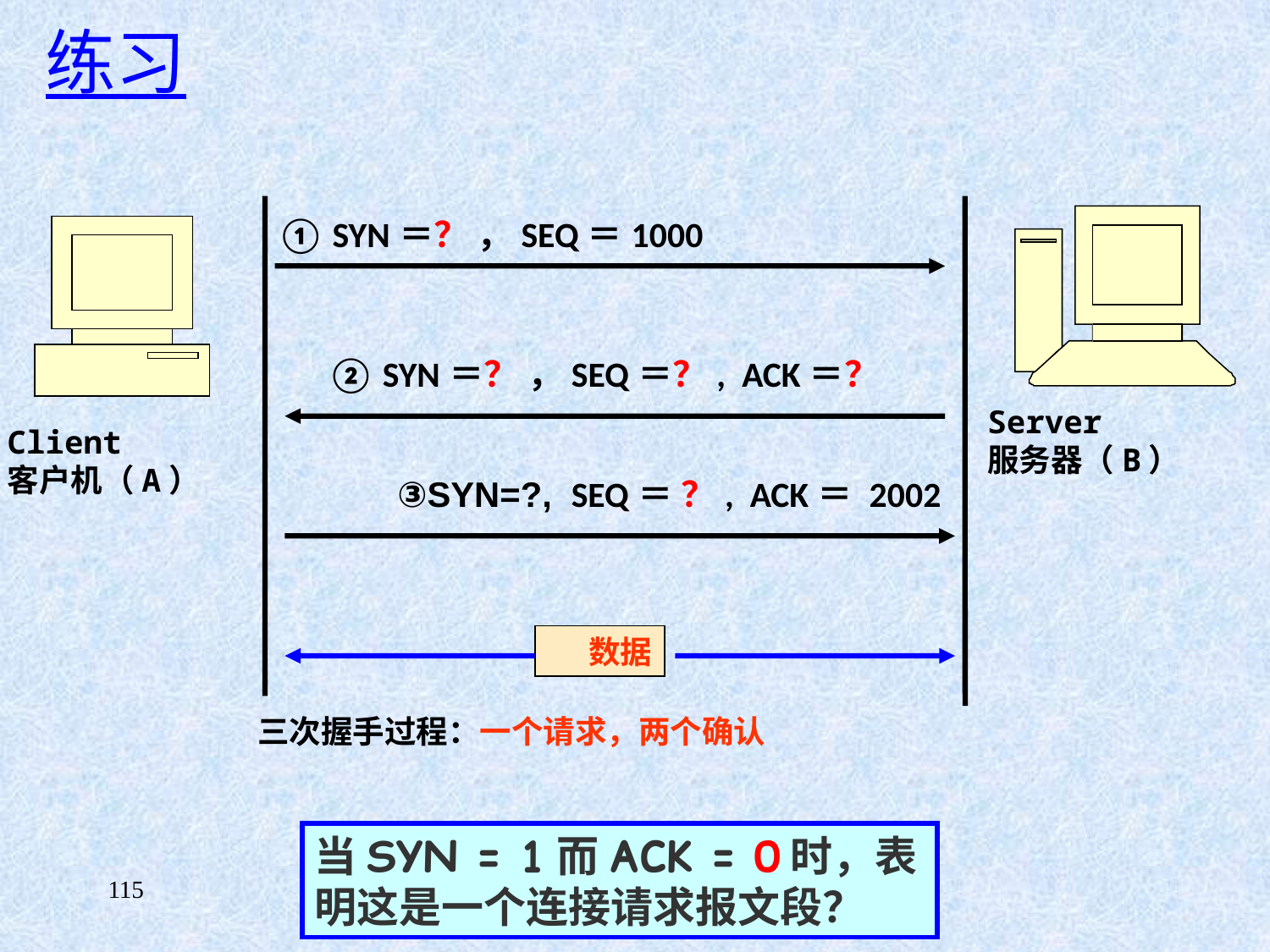

练习

① SYN＝？ ，SEQ＝1000

② SYN＝？ ，SEQ＝？,  ACK＝？
Server
服务器（B）
Client
客户机（A）

③SYN=?,  SEQ＝ ？,  ACK＝ 2002

数据

三次握手过程：一个请求，两个确认
当SYN = 1而ACK = 0时，表明这是一个连接请求报文段？
115